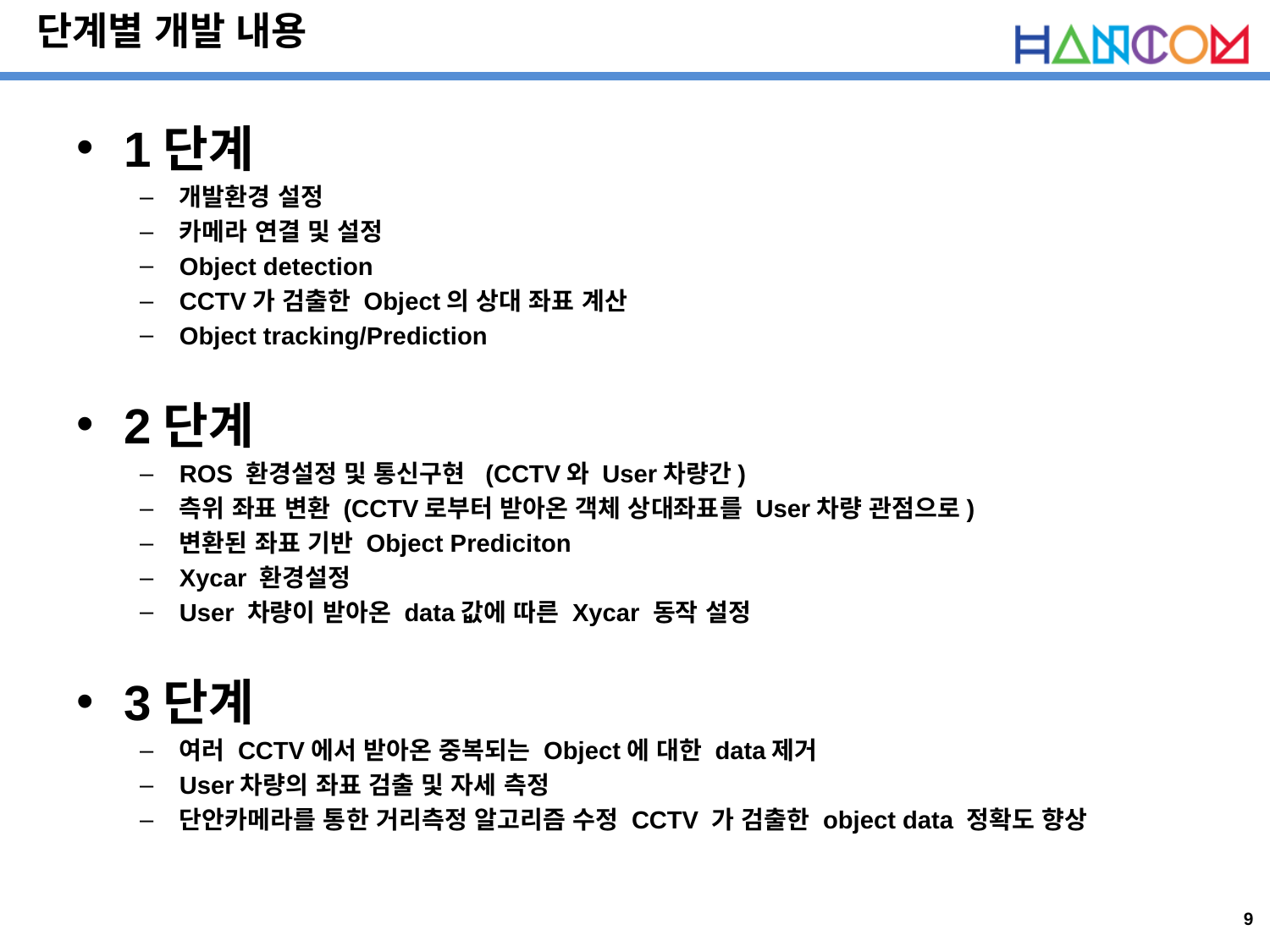

# 단계별 개발 내용
1단계
개발환경 설정
카메라 연결 및 설정
Object detection
CCTV가 검출한 Object의 상대 좌표 계산
Object tracking/Prediction

2단계
ROS 환경설정 및 통신구현  (CCTV와 User차량간)
측위 좌표 변환 (CCTV로부터 받아온 객체 상대좌표를 User차량 관점으로)
변환된 좌표 기반 Object Prediciton
Xycar 환경설정
User 차량이 받아온 data값에 따른 Xycar 동작 설정

3단계
여러 CCTV에서 받아온 중복되는 Object에 대한 data제거
User차량의 좌표 검출 및 자세 측정
단안카메라를 통한 거리측정 알고리즘 수정 CCTV 가 검출한 object data 정확도 향상

9